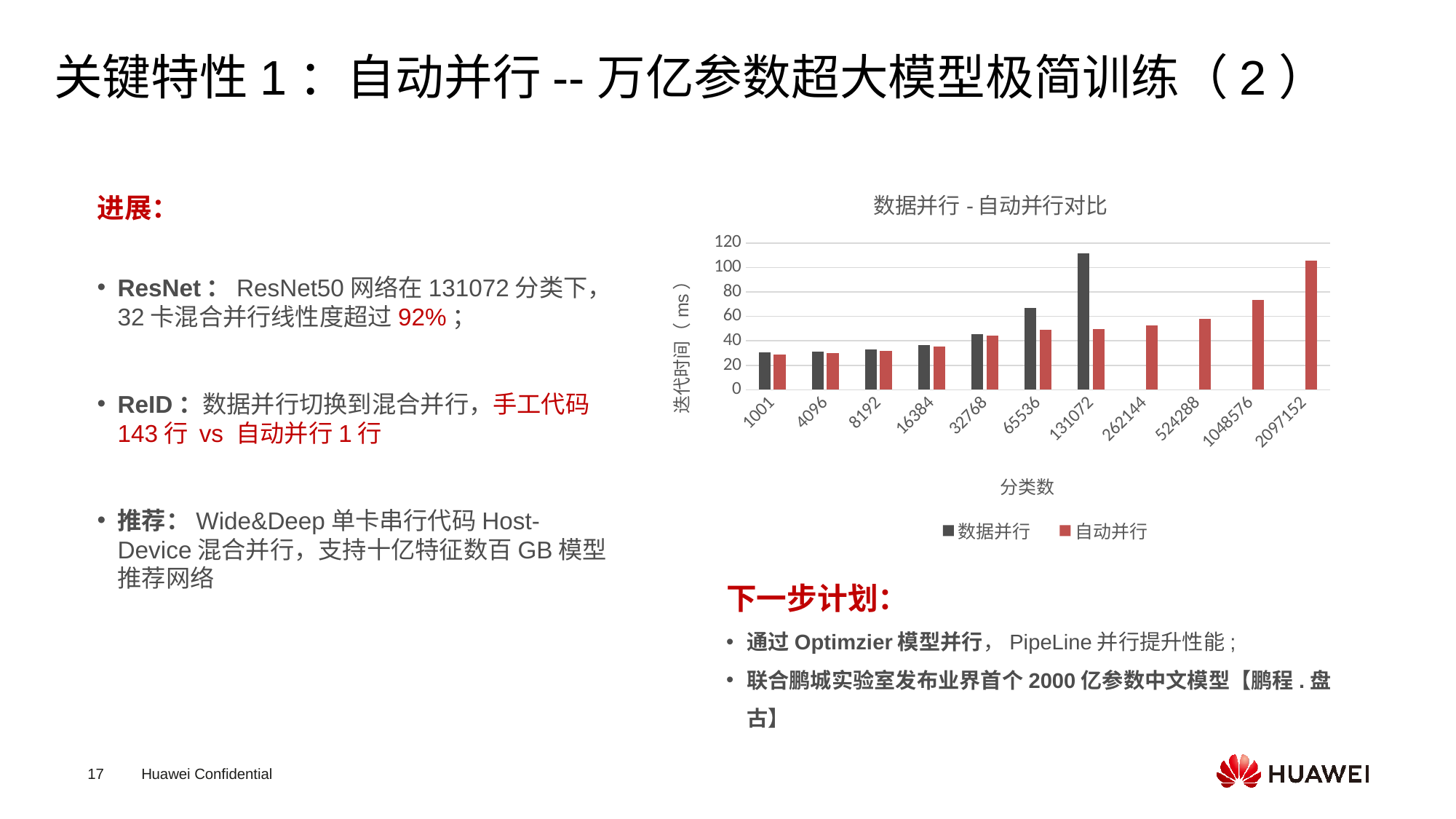

# 关键特性1：自动并行--万亿参数超大模型极简训练（2）

### Chart: 数据并行-自动并行对比

| Category |  |  |
|---|---|---|
| 1001 | 30.82051 | 29.05641 |
| 4096 | 31.42051 | 30.13333 |
| 8192 | 33.06154 | 31.68718 |
| 16384 | 36.78974 | 35.53333 |
| 32768 | 45.46154 | 44.23077 |
| 65536 | 67.09231 | 48.85128 |
| 131072 | 111.25641 | 49.90256 |
| 262144 | None | 52.62564 |
| 524288 | None | 58.15897 |
| 1048576 | None | 73.54872 |
| 2097152 | None | 105.33333 |
进展：

ResNet：ResNet50网络在131072分类下，32卡混合并行线性度超过92%；

ReID：数据并行切换到混合并行，手工代码143行 vs 自动并行1行

推荐：Wide&Deep单卡串行代码Host-Device混合并行，支持十亿特征数百GB模型推荐网络
下一步计划：
通过Optimzier模型并行，PipeLine并行提升性能;
联合鹏城实验室发布业界首个2000亿参数中文模型【鹏程.盘古】